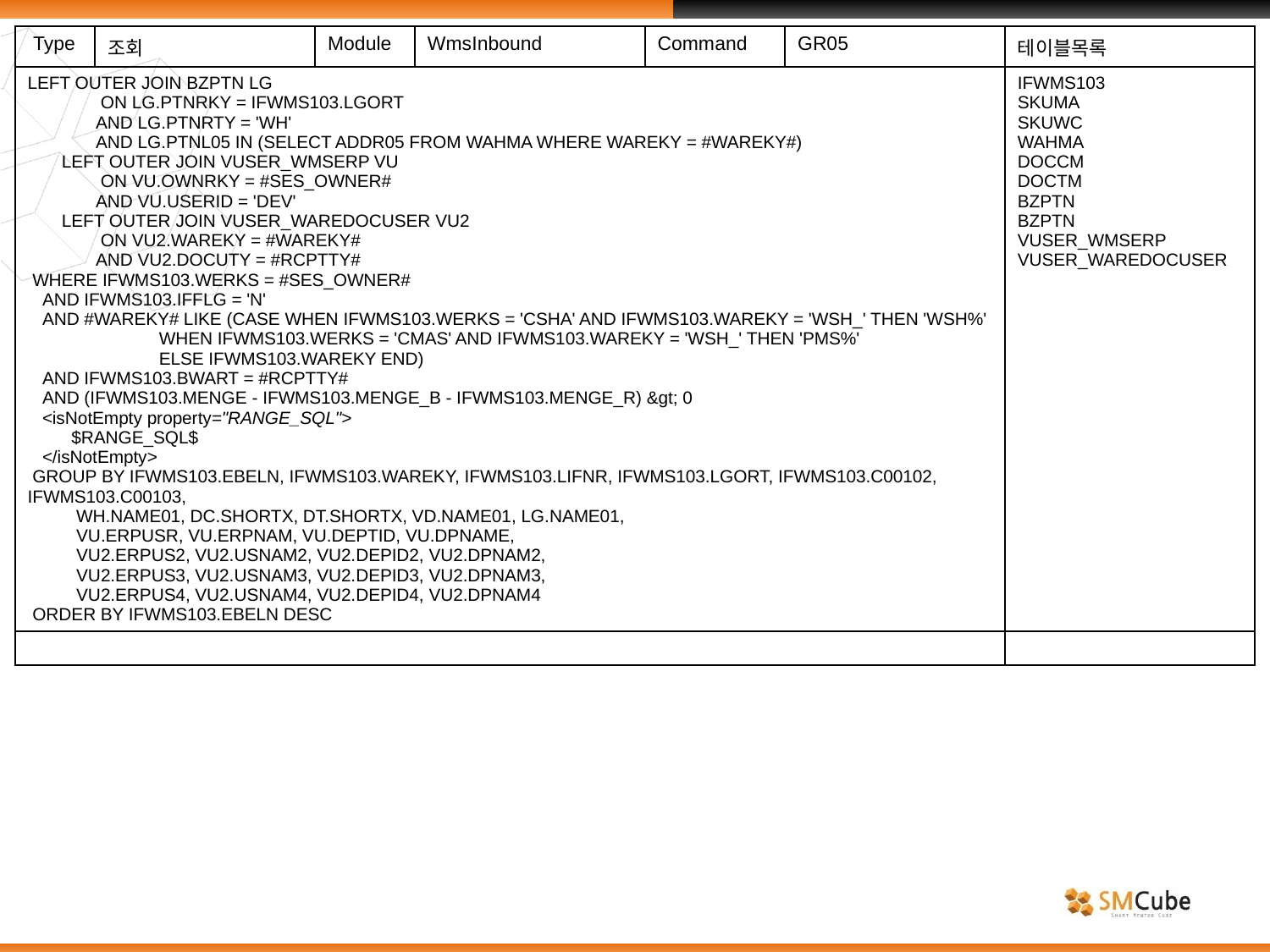

| Type | 조회 | Module | WmsInbound | Command | GR05 | 테이블목록 |
| --- | --- | --- | --- | --- | --- | --- |
| LEFT OUTER JOIN BZPTN LG ON LG.PTNRKY = IFWMS103.LGORT AND LG.PTNRTY = 'WH' AND LG.PTNL05 IN (SELECT ADDR05 FROM WAHMA WHERE WAREKY = #WAREKY#) LEFT OUTER JOIN VUSER\_WMSERP VU ON VU.OWNRKY = #SES\_OWNER# AND VU.USERID = 'DEV' LEFT OUTER JOIN VUSER\_WAREDOCUSER VU2 ON VU2.WAREKY = #WAREKY# AND VU2.DOCUTY = #RCPTTY# WHERE IFWMS103.WERKS = #SES\_OWNER# AND IFWMS103.IFFLG = 'N' AND #WAREKY# LIKE (CASE WHEN IFWMS103.WERKS = 'CSHA' AND IFWMS103.WAREKY = 'WSH\_' THEN 'WSH%' WHEN IFWMS103.WERKS = 'CMAS' AND IFWMS103.WAREKY = 'WSH\_' THEN 'PMS%' ELSE IFWMS103.WAREKY END) AND IFWMS103.BWART = #RCPTTY# AND (IFWMS103.MENGE - IFWMS103.MENGE\_B - IFWMS103.MENGE\_R) &gt; 0 <isNotEmpty property="RANGE\_SQL"> $RANGE\_SQL$ </isNotEmpty> GROUP BY IFWMS103.EBELN, IFWMS103.WAREKY, IFWMS103.LIFNR, IFWMS103.LGORT, IFWMS103.C00102, IFWMS103.C00103, WH.NAME01, DC.SHORTX, DT.SHORTX, VD.NAME01, LG.NAME01, VU.ERPUSR, VU.ERPNAM, VU.DEPTID, VU.DPNAME, VU2.ERPUS2, VU2.USNAM2, VU2.DEPID2, VU2.DPNAM2, VU2.ERPUS3, VU2.USNAM3, VU2.DEPID3, VU2.DPNAM3, VU2.ERPUS4, VU2.USNAM4, VU2.DEPID4, VU2.DPNAM4 ORDER BY IFWMS103.EBELN DESC |  |  |  |  |  | IFWMS103 SKUMA SKUWC WAHMA DOCCM DOCTM BZPTN BZPTN VUSER\_WMSERP VUSER\_WAREDOCUSER |
|  |  |  |  |  |  |  |